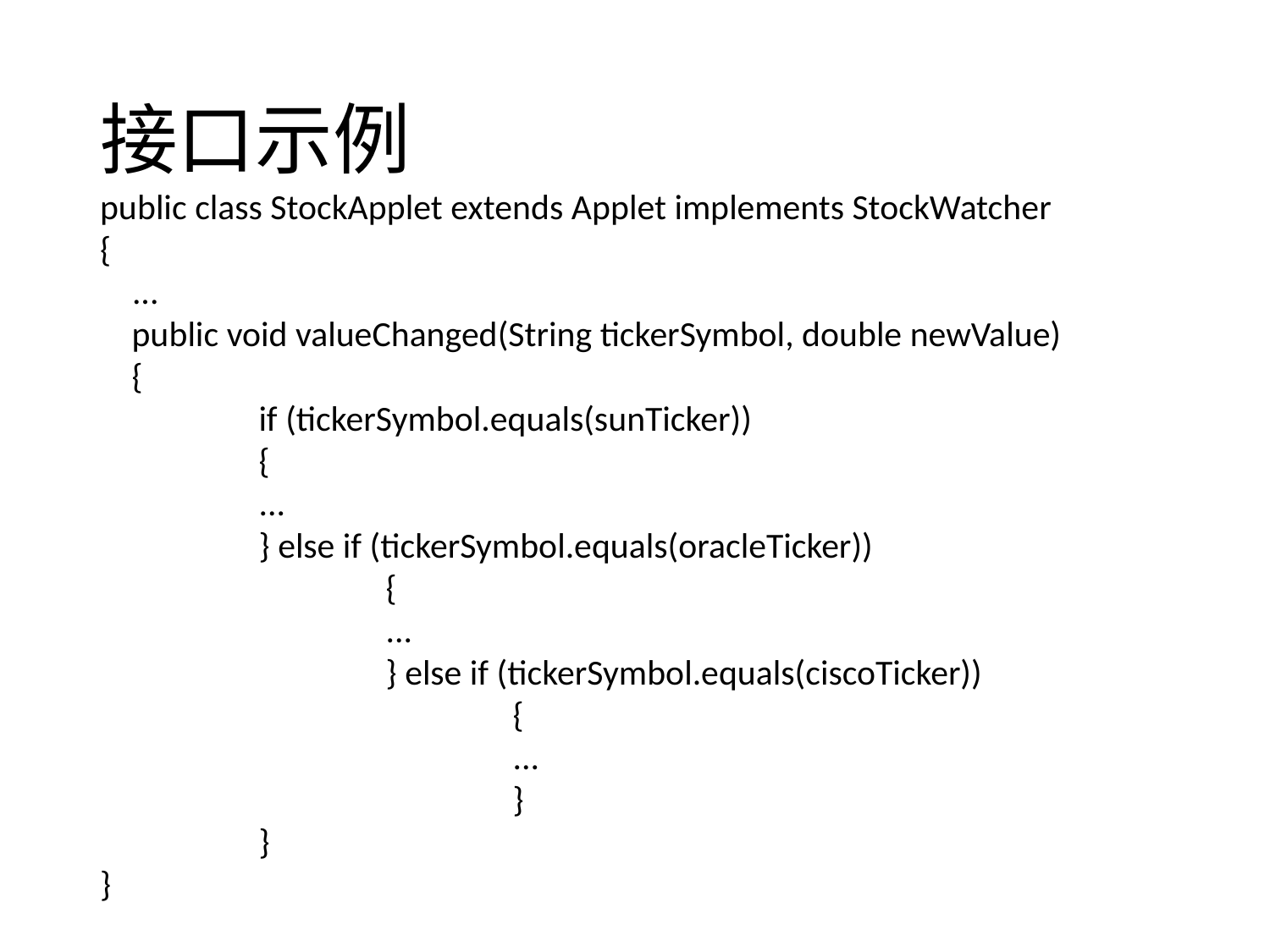

# 接口示例
public class StockApplet extends Applet implements StockWatcher
{
    ...
   	public void valueChanged(String tickerSymbol, double newValue)
	{
        	if (tickerSymbol.equals(sunTicker))
		{
            	...
        	} else if (tickerSymbol.equals(oracleTicker))
			{
            		...
        		} else if (tickerSymbol.equals(ciscoTicker))
				{
            			...
        			}
    	}
}